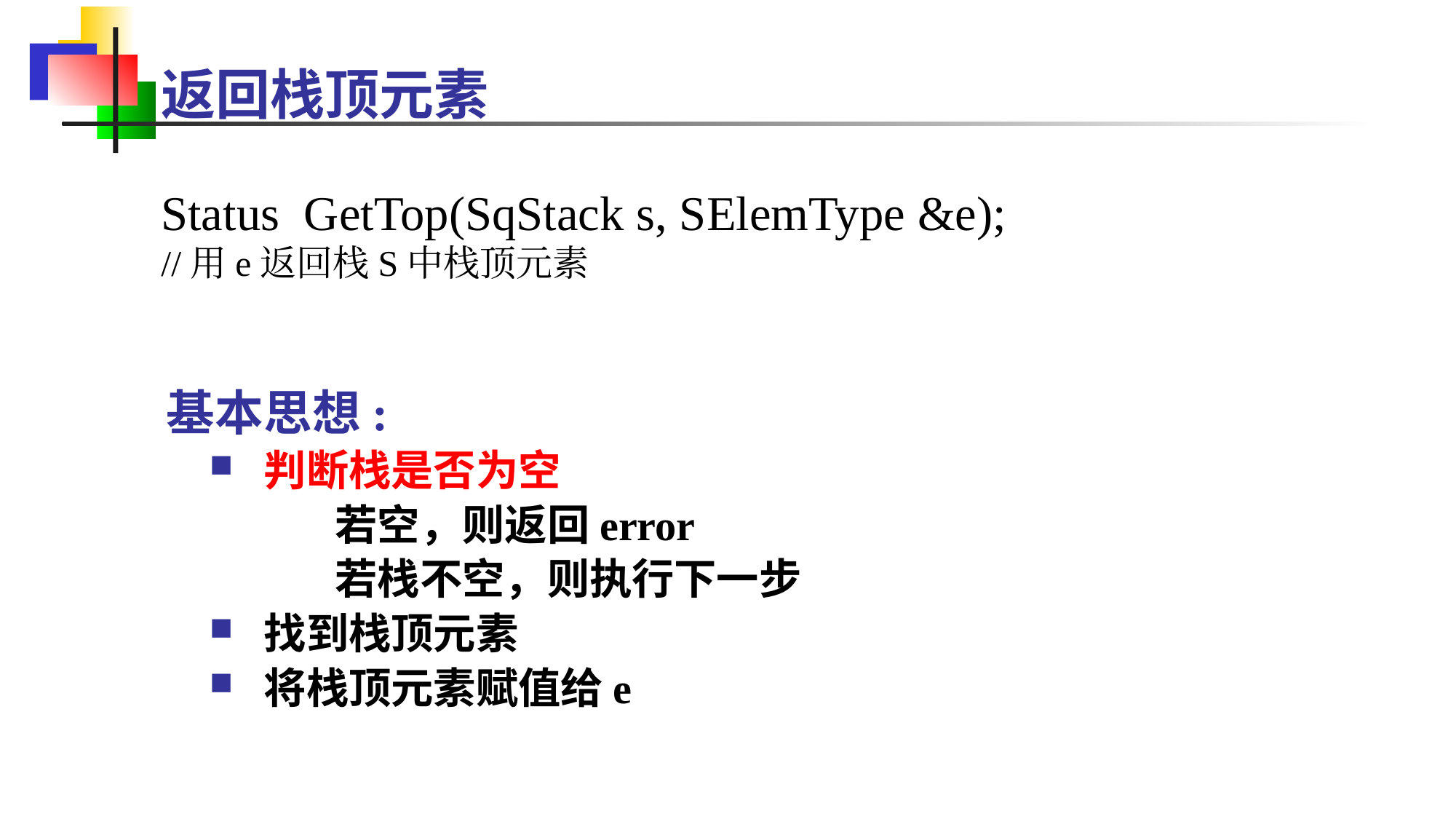

# 返回栈顶元素
Status  GetTop(SqStack s, SElemType &e);
//用e返回栈S中栈顶元素
基本思想:
判断栈是否为空
            若空，则返回error
            若栈不空，则执行下一步
找到栈顶元素
将栈顶元素赋值给e